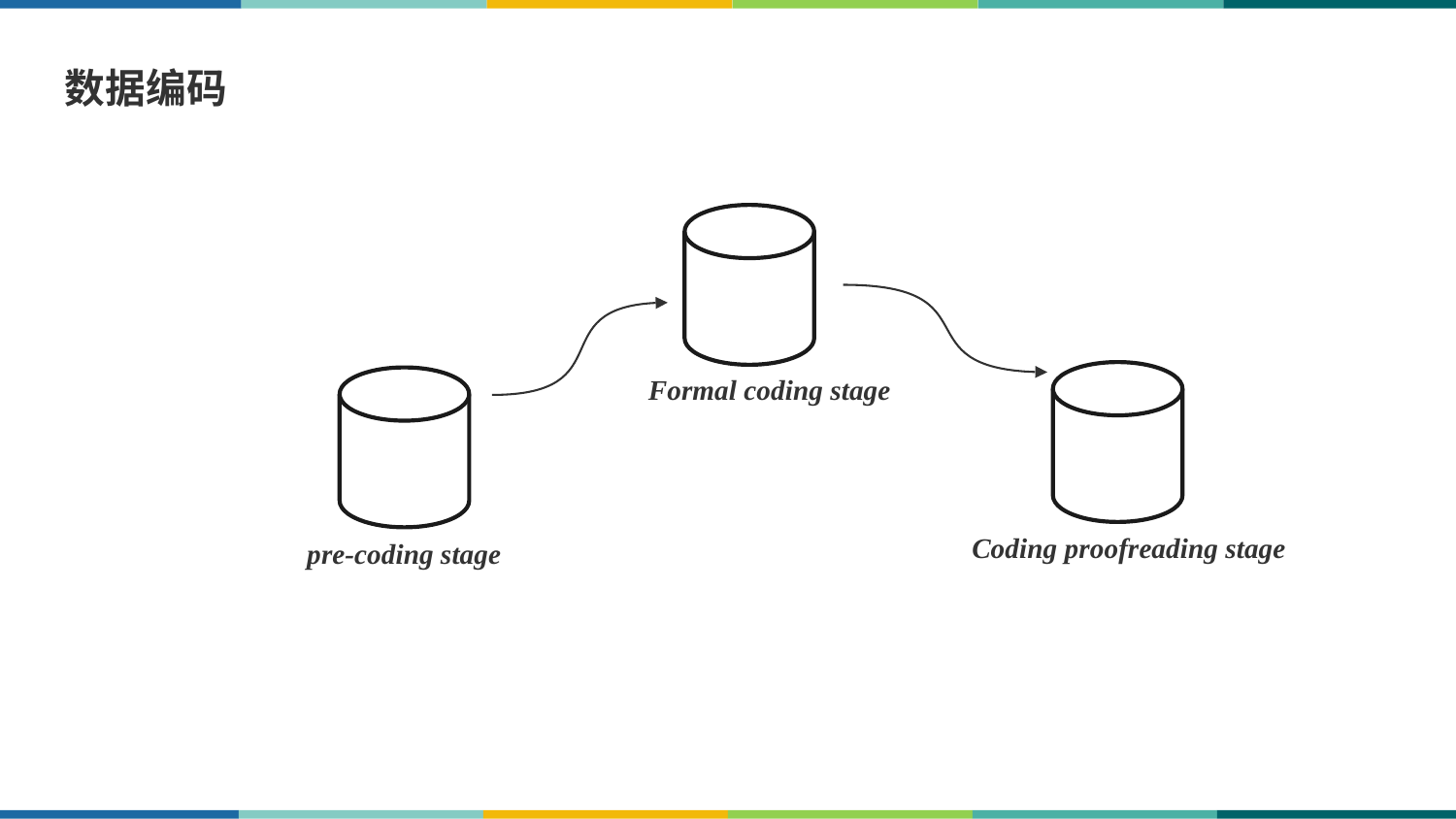

数据编码

Formal coding stage

Coding proofreading stage
pre-coding stage

华中师范大学研究生会